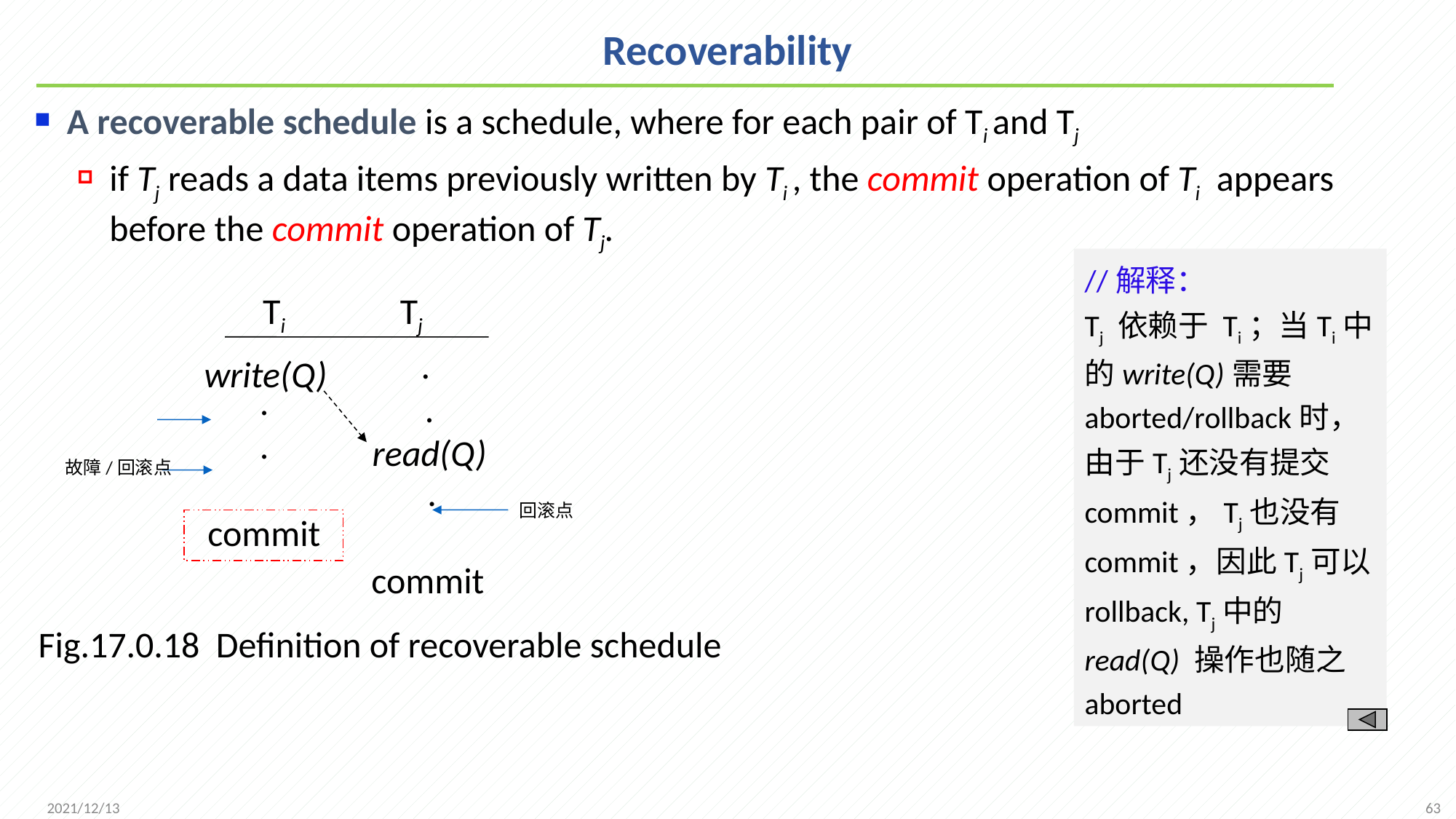

# Recoverability
A recoverable schedule is a schedule, where for each pair of Ti and Tj
if Tj reads a data items previously written by Ti , the commit operation of Ti  appears before the commit operation of Tj.

//解释：
Tj 依赖于 Ti；当Ti中的write(Q)需要aborted/rollback时，由于Tj还没有提交commit，Tj也没有commit，因此Tj可以rollback, Tj中的read(Q) 操作也随之aborted
Ti              Tj

.
.
read(Q)
write(Q)
.
.

commit
 .

commit

故障/回滚点
回滚点

Fig.17.0.18  Definition of recoverable schedule

63
2021/12/13